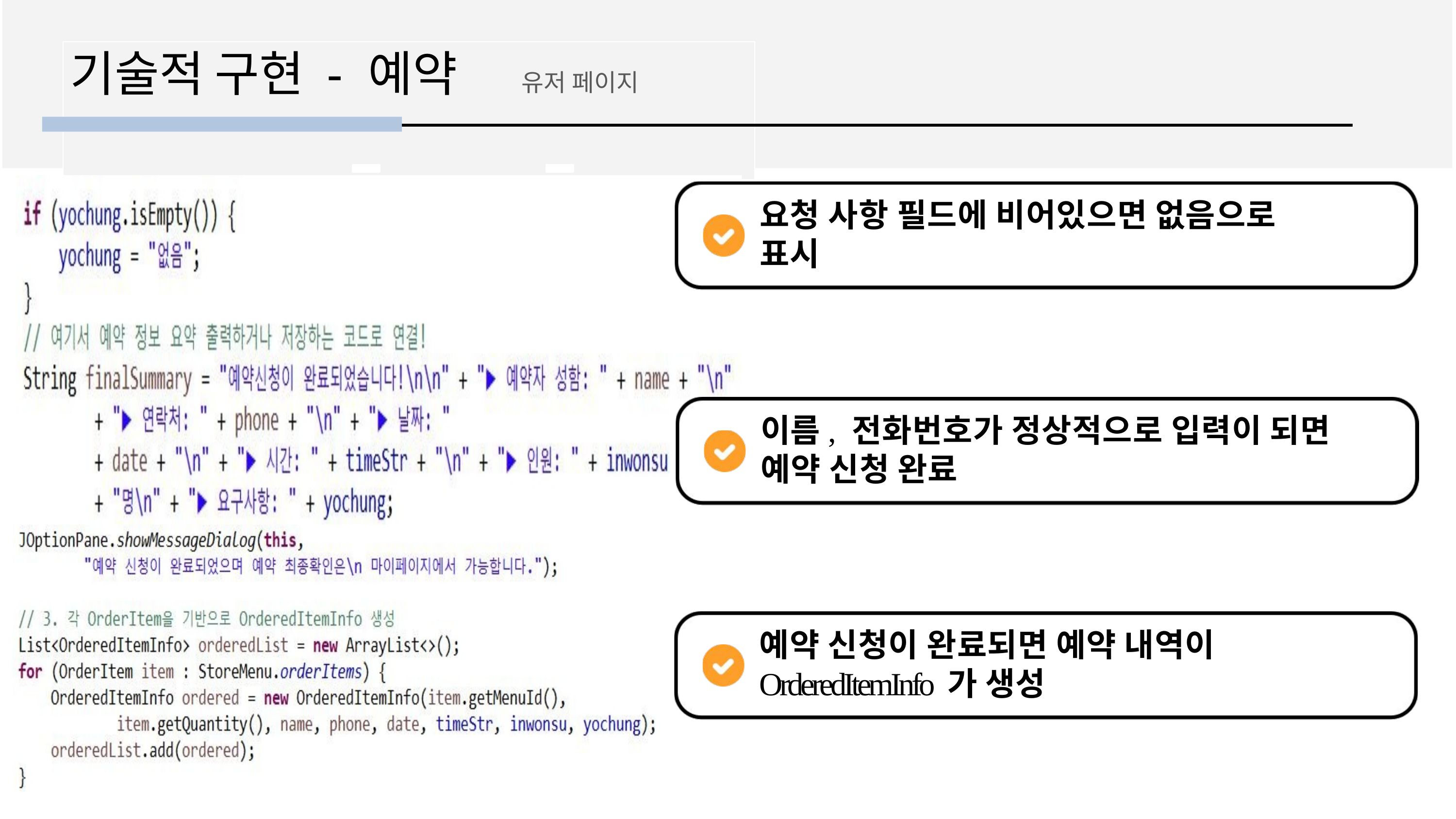

# 기술적 구현 - 예약	유저 페이지

요청 사항 필드에 비어있으면 없음으로  표시

이름, 전화번호가 정상적으로 입력이 되면  예약 신청 완료

예약 신청이 완료되면 예약 내역이
OrderedItemInfo	가 생성